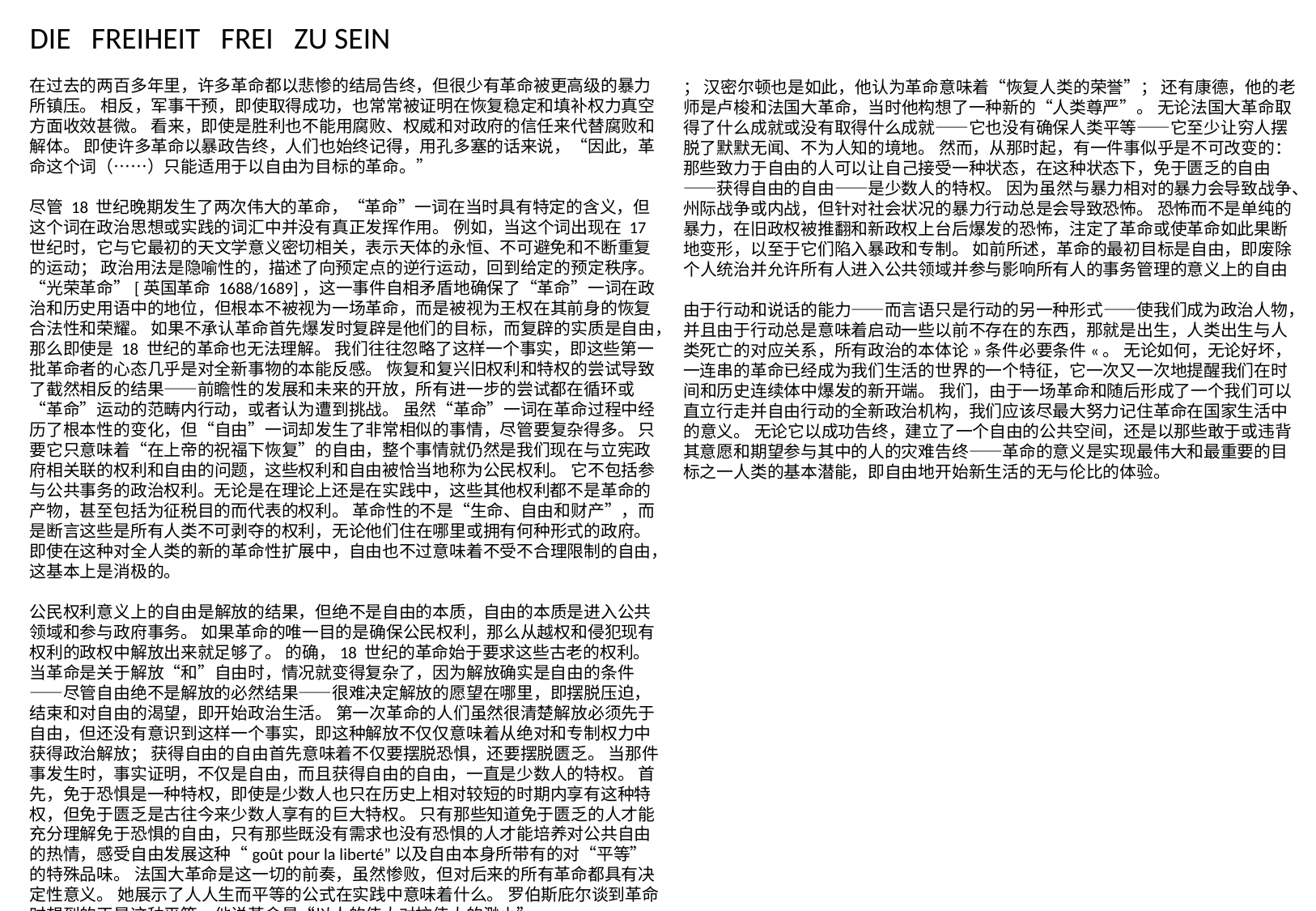

DIE   FREIHEIT   FREI   ZU SEIN

在过去的两百多年里，许多革命都以悲惨的结局告终，但很少有革命被更高级的暴力所镇压。 相反，军事干预，即使取得成功，也常常被证明在恢复稳定和填补权力真空方面收效甚微。 看来，即使是胜利也不能用腐败、权威和对政府的信任来代替腐败和解体。 即使许多革命以暴政告终，人们也始终记得，用孔多塞的话来说，“因此，革命这个词（……）只能适用于以自由为目标的革命。”

尽管 18 世纪晚期发生了两次伟大的革命，“革命”一词在当时具有特定的含义，但这个词在政治思想或实践的词汇中并没有真正发挥作用。 例如，当这个词出现在 17 世纪时，它与它最初的天文学意义密切相关，表示天体的永恒、不可避免和不断重复的运动； 政治用法是隐喻性的，描述了向预定点的逆行运动，回到给定的预定秩序。 “光荣革命”[英国革命 1688/1689]，这一事件自相矛盾地确保了“革命”一词在政治和历史用语中的地位，但根本不被视为一场革命，而是被视为王权在其前身的恢复合法性和荣耀。 如果不承认革命首先爆发时复辟是他们的目标，而复辟的实质是自由，那么即使是 18 世纪的革命也无法理解。 我们往往忽略了这样一个事实，即这些第一批革命者的心态几乎是对全新事物的本能反感。 恢复和复兴旧权利和特权的尝试导致了截然相反的结果——前瞻性的发展和未来的开放，所有进一步的尝试都在循环或“革命”运动的范畴内行动，或者认为遭到挑战。 虽然“革命”一词在革命过程中经历了根本性的变化，但“自由”一词却发生了非常相似的事情，尽管要复杂得多。 只要它只意味着“在上帝的祝福下恢复”的自由，整个事情就仍然是我们现在与立宪政府相关联的权利和自由的问题，这些权利和自由被恰当地称为公民权利。 它不包括参与公共事务的政治权利。无论是在理论上还是在实践中，这些其他权利都不是革命的产物，甚至包括为征税目的而代表的权利。 革命性的不是“生命、自由和财产”，而是断言这些是所有人类不可剥夺的权利，无论他们住在哪里或拥有何种形式的政府。 即使在这种对全人类的新的革命性扩展中，自由也不过意味着不受不合理限制的自由，这基本上是消极的。

公民权利意义上的自由是解放的结果，但绝不是自由的本质，自由的本质是进入公共领域和参与政府事务。 如果革命的唯一目的是确保公民权利，那么从越权和侵犯现有权利的政权中解放出来就足够了。 的确，18 世纪的革命始于要求这些古老的权利。 当革命是关于解放“和”自由时，情况就变得复杂了，因为解放确实是自由的条件——尽管自由绝不是解放的必然结果——很难决定解放的愿望在哪里，即摆脱压迫，结束和对自由的渴望，即开始政治生活。 第一次革命的人们虽然很清楚解放必须先于自由，但还没有意识到这样一个事实，即这种解放不仅仅意味着从绝对和专制权力中获得政治解放； 获得自由的自由首先意味着不仅要摆脱恐惧，还要摆脱匮乏。 当那件事发生时，事实证明，不仅是自由，而且获得自由的自由，一直是少数人的特权。 首先，免于恐惧是一种特权，即使是少数人也只在历史上相对较短的时期内享有这种特权，但免于匮乏是古往今来少数人享有的巨大特权。 只有那些知道免于匮乏的人才能充分理解免于恐惧的自由，只有那些既没有需求也没有恐惧的人才能培养对公共自由的热情，感受自由发展这种“goût pour la liberté”以及自由本身所带有的对“平等”的特殊品味。 法国大革命是这一切的前奏，虽然惨败，但对后来的所有革命都具有决定性意义。 她展示了人人生而平等的公式在实践中意味着什么。 罗伯斯庇尔谈到革命时想到的正是这种平等，他说革命是“以人的伟大对抗伟大的渺小”
； 汉密尔顿也是如此，他认为革命意味着“恢复人类的荣誉”； 还有康德，他的老师是卢梭和法国大革命，当时他构想了一种新的“人类尊严”。 无论法国大革命取得了什么成就或没有取得什么成就——它也没有确保人类平等——它至少让穷人摆脱了默默无闻、不为人知的境地。 然而，从那时起，有一件事似乎是不可改变的：那些致力于自由的人可以让自己接受一种状态，在这种状态下，免于匮乏的自由——获得自由的自由——是少数人的特权。 因为虽然与暴力相对的暴力会导致战争、州际战争或内战，但针对社会状况的暴力行动总是会导致恐怖。 恐怖而不是单纯的暴力，在旧政权被推翻和新政权上台后爆发的恐怖，注定了革命或使革命如此果断地变形，以至于它们陷入暴政和专制。 如前所述，革命的最初目标是自由，即废除个人统治并允许所有人进入公共领域并参与影响所有人的事务管理的意义上的自由

由于行动和说话的能力——而言语只是行动的另一种形式——使我们成为政治人物，并且由于行动总是意味着启动一些以前不存在的东西，那就是出生，人类出生与人类死亡的对应关系，所有政治的本体论»条件必要条件«。 无论如何，无论好坏，一连串的革命已经成为我们生活的世界的一个特征，它一次又一次地提醒我们在时间和历史连续体中爆发的新开端。 我们，由于一场革命和随后形成了一个我们可以直立行走并自由行动的全新政治机构，我们应该尽最大努力记住革命在国家生活中的意义。 无论它以成功告终，建立了一个自由的公共空间，还是以那些敢于或违背其意愿和期望参与其中的人的灾难告终——革命的意义是实现最伟大和最重要的目标之一人类的基本潜能，即自由地开始新生活的无与伦比的体验。